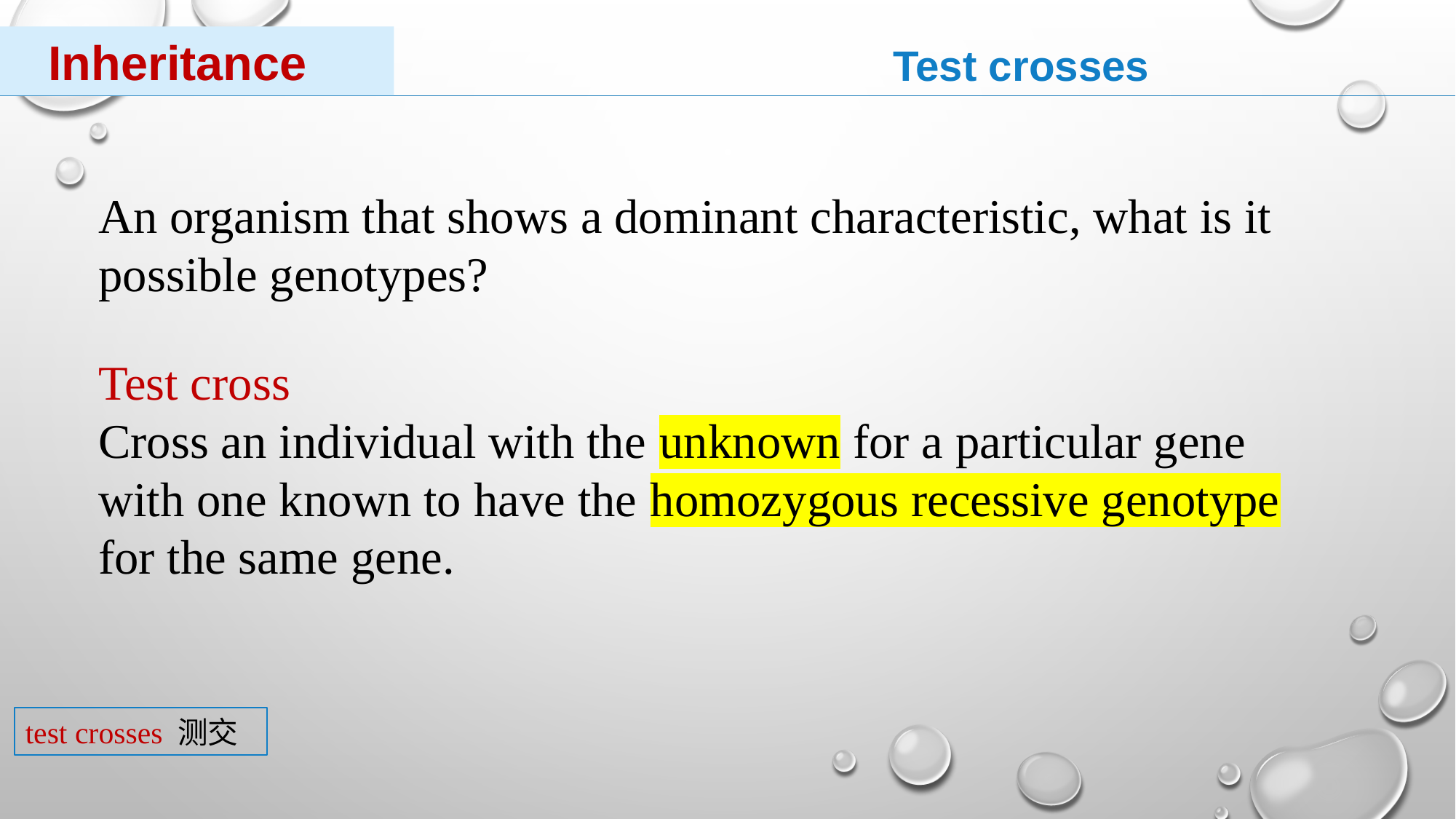

Inheritance
Test crosses
An organism that shows a dominant characteristic, what is it possible genotypes?
Test cross
Cross an individual with the unknown for a particular gene with one known to have the homozygous recessive genotype for the same gene.
test crosses 测交